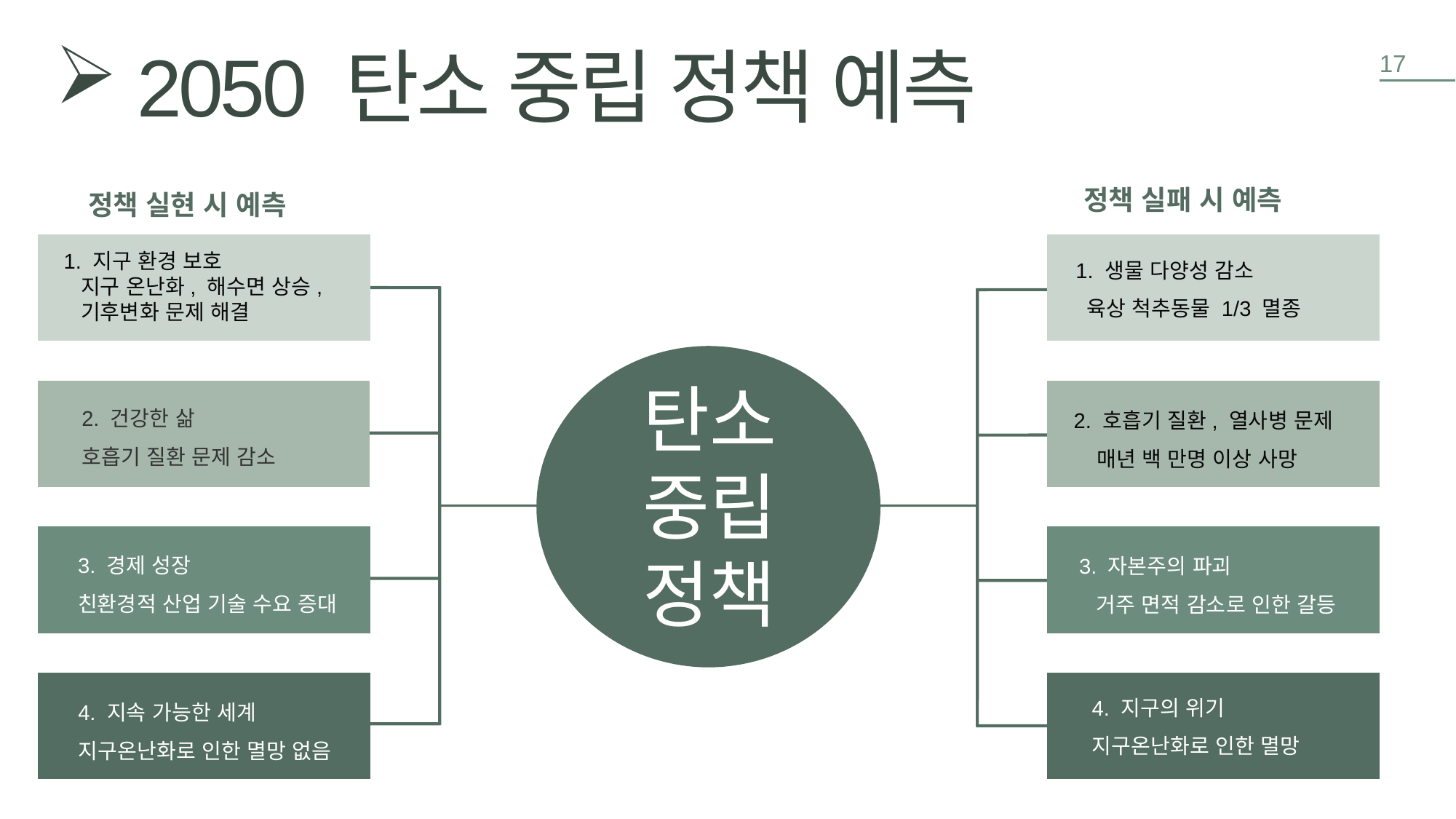

17
2050 탄소 중립 정책 예측

정책 실패 시 예측
정책 실현 시 예측

국가 1

국가 5

탄소 중립 정책

국가 6

국가 2

국가 7

국가 3

1. 생물 다양성 감소
 육상 척추동물 1/3 멸종
1. 지구 환경 보호
  지구 온난화, 해수면 상승,
  기후변화 문제 해결
2. 건강한 삶
호흡기 질환 문제 감소
2. 호흡기 질환, 열사병 문제
   매년 백 만명 이상 사망
3. 경제 성장
친환경적 산업 기술 수요 증대
3. 자본주의 파괴
  거주 면적 감소로 인한 갈등
4. 지구의 위기
지구온난화로 인한 멸망
4. 지속 가능한 세계
지구온난화로 인한 멸망 없음